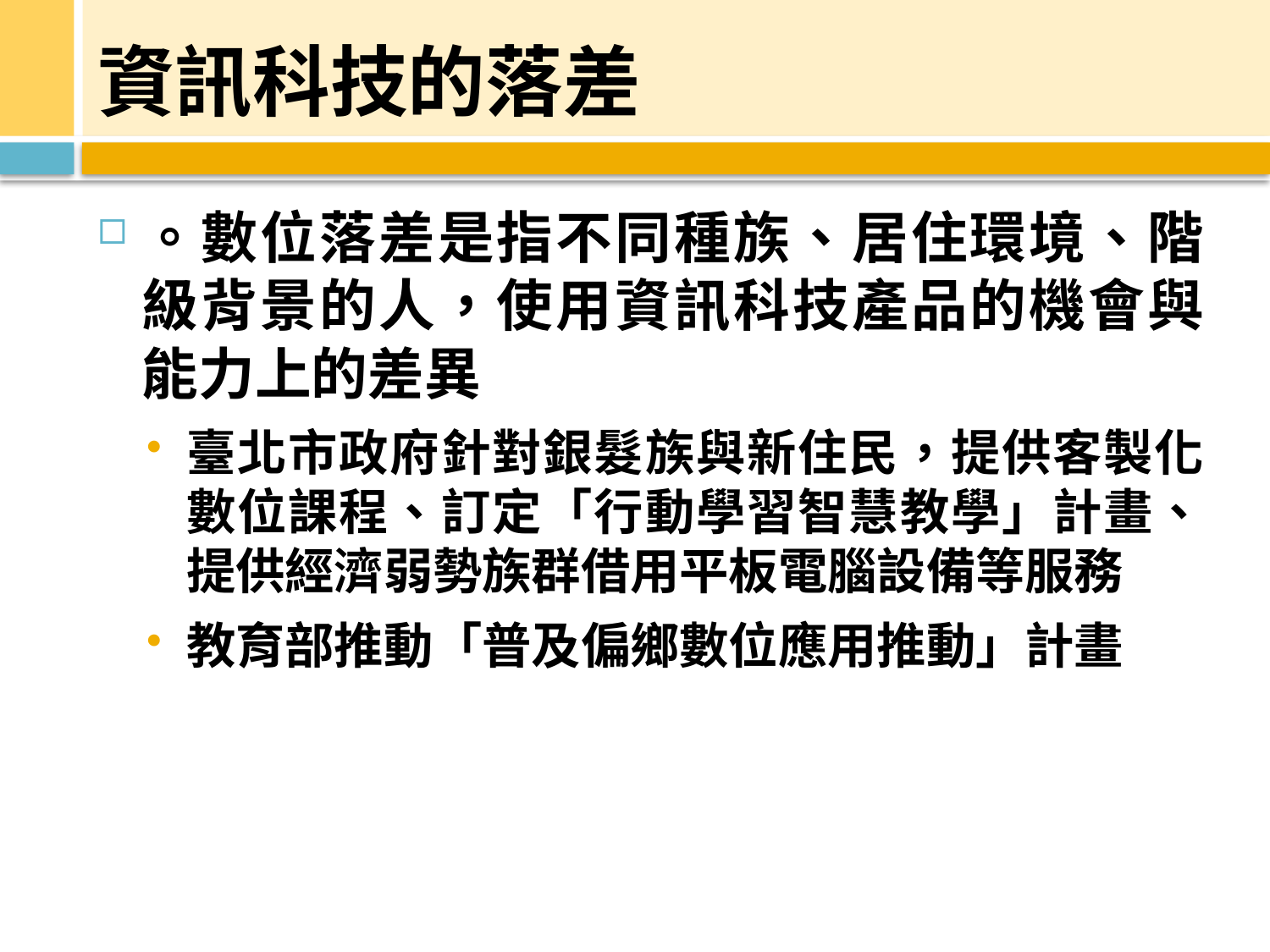

# 資訊科技的落差
。數位落差是指不同種族、居住環境、階級背景的人，使用資訊科技產品的機會與能力上的差異
臺北市政府針對銀髮族與新住民，提供客製化數位課程、訂定「行動學習智慧教學」計畫、提供經濟弱勢族群借用平板電腦設備等服務
教育部推動「普及偏鄉數位應用推動」計畫